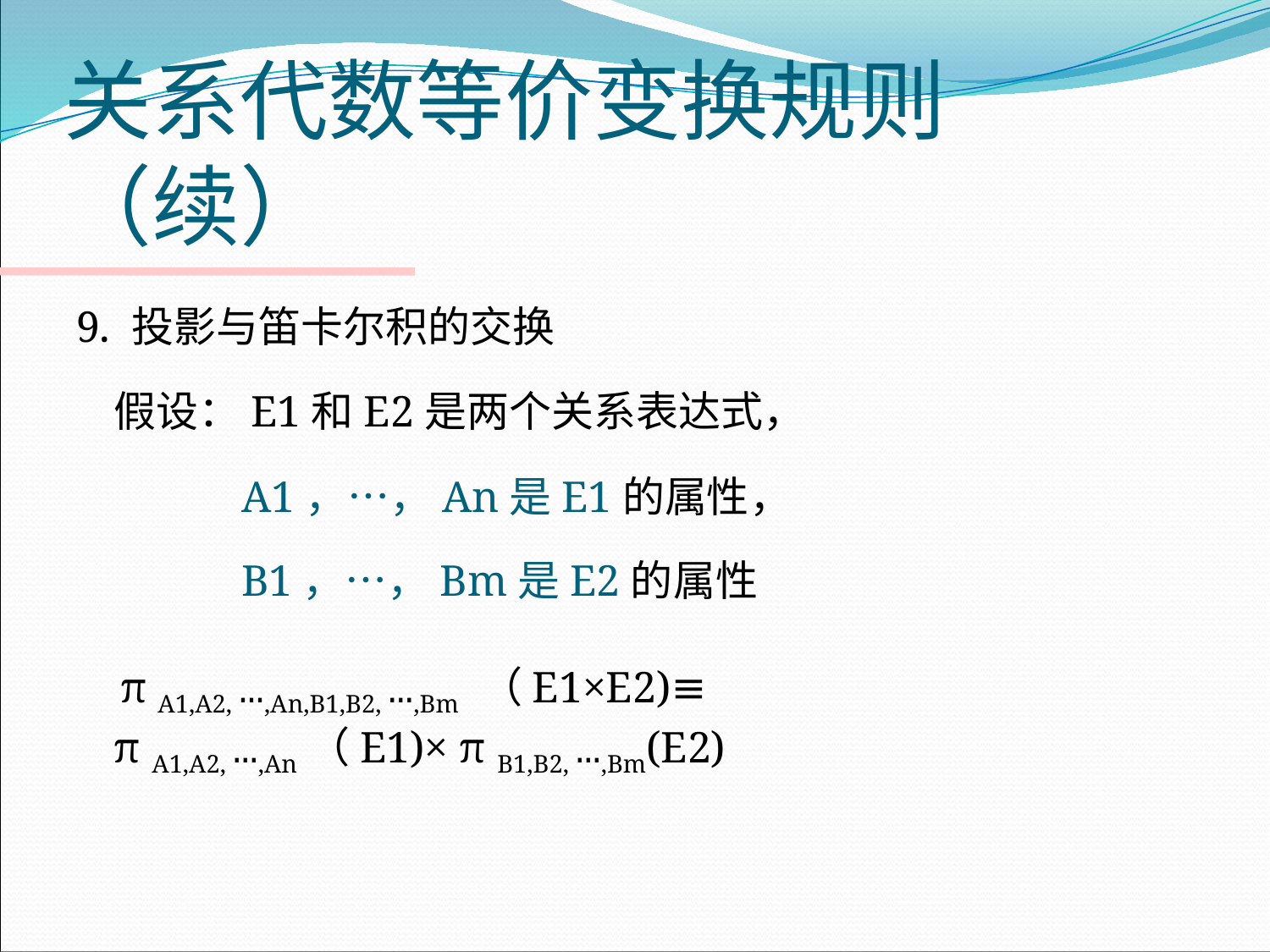

# 关系代数等价变换规则（续）
9. 投影与笛卡尔积的交换
	假设：E1和E2是两个关系表达式，
               A1，…，An是E1的属性，
               B1，…，Bm是E2的属性

    π A1,A2, …,An,B1,B2, …,Bm （E1×E2)≡
	π A1,A2, …,An（E1)× π B1,B2, …,Bm(E2)

867